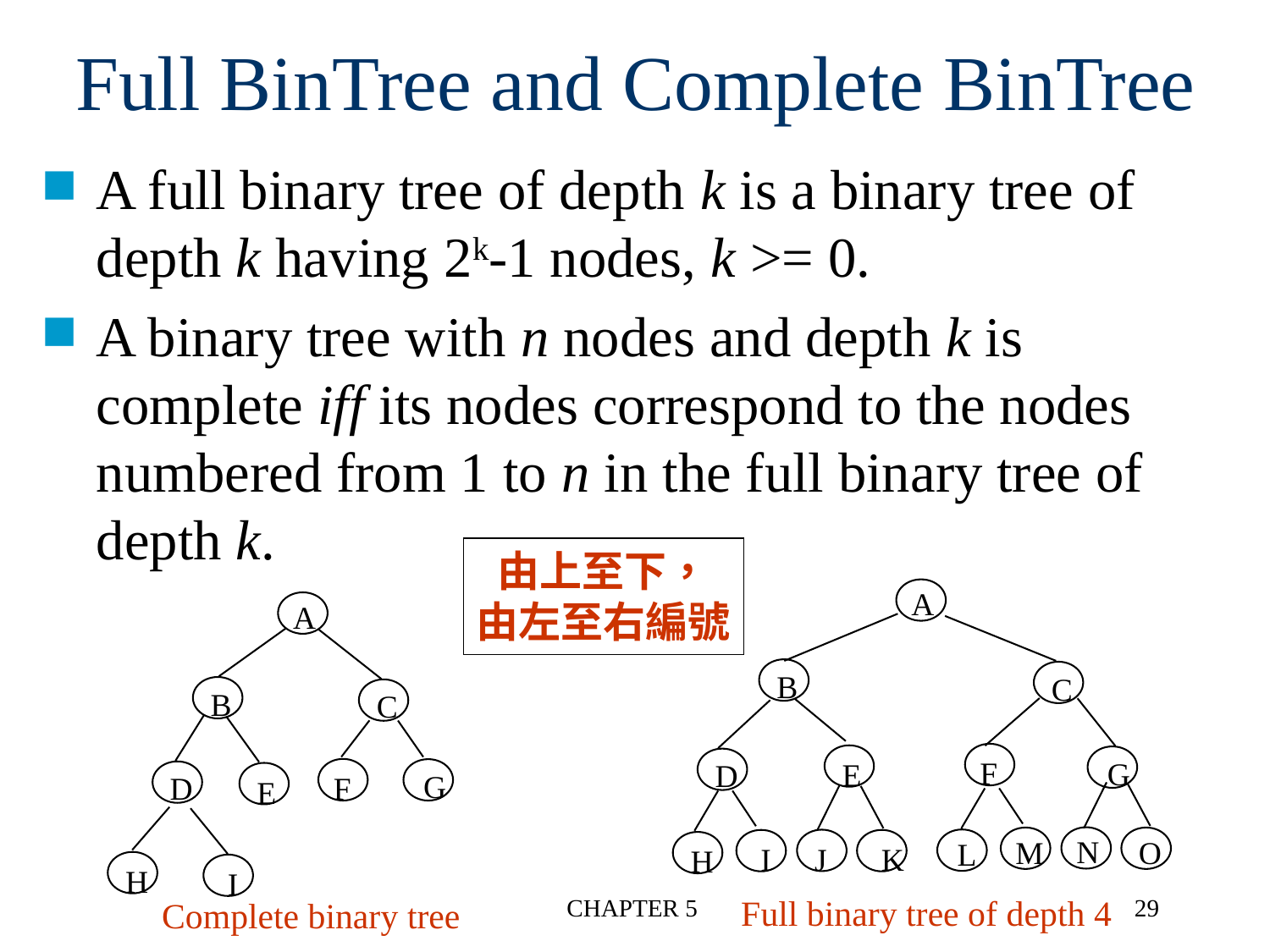

Full BinTree and Complete BinTree
A full binary tree of depth k is a binary tree of
depth k having 2k-1 nodes, k >= 0.
A binary tree with n nodes and depth k is
complete iff its nodes correspond to the nodes numbered from 1 to n in the full binary tree of
depth k.

由上至下，
由左至右編號
A

B

C

F
G
E

D

N
O
M

L

J
I
K
H
Full binary tree of depth 4
A

B

C

G

D
F

E

H
I
Complete binary tree
CHAPTER 5
29